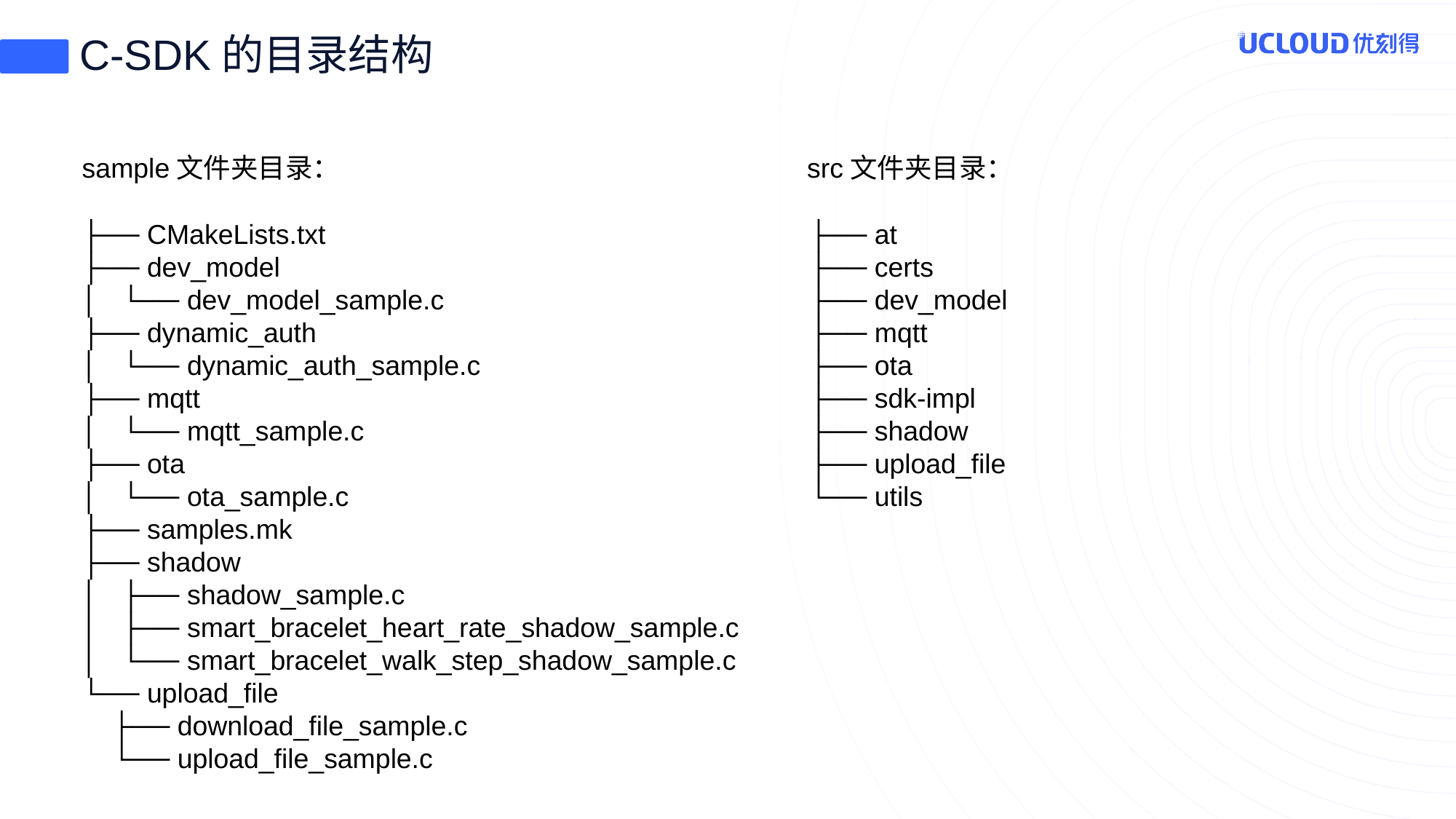

# C-SDK的目录结构
sample文件夹目录：
src文件夹目录：
├── CMakeLists.txt
├── dev_model
│   └── dev_model_sample.c
├── dynamic_auth
│   └── dynamic_auth_sample.c
├── mqtt
│   └── mqtt_sample.c
├── ota
│   └── ota_sample.c
├── samples.mk
├── shadow
│   ├── shadow_sample.c
│   ├── smart_bracelet_heart_rate_shadow_sample.c
│   └── smart_bracelet_walk_step_shadow_sample.c
└── upload_file
    ├── download_file_sample.c
    └── upload_file_sample.c
├── at
├── certs
├── dev_model
├── mqtt
├── ota
├── sdk-impl
├── shadow
├── upload_file
└── utils